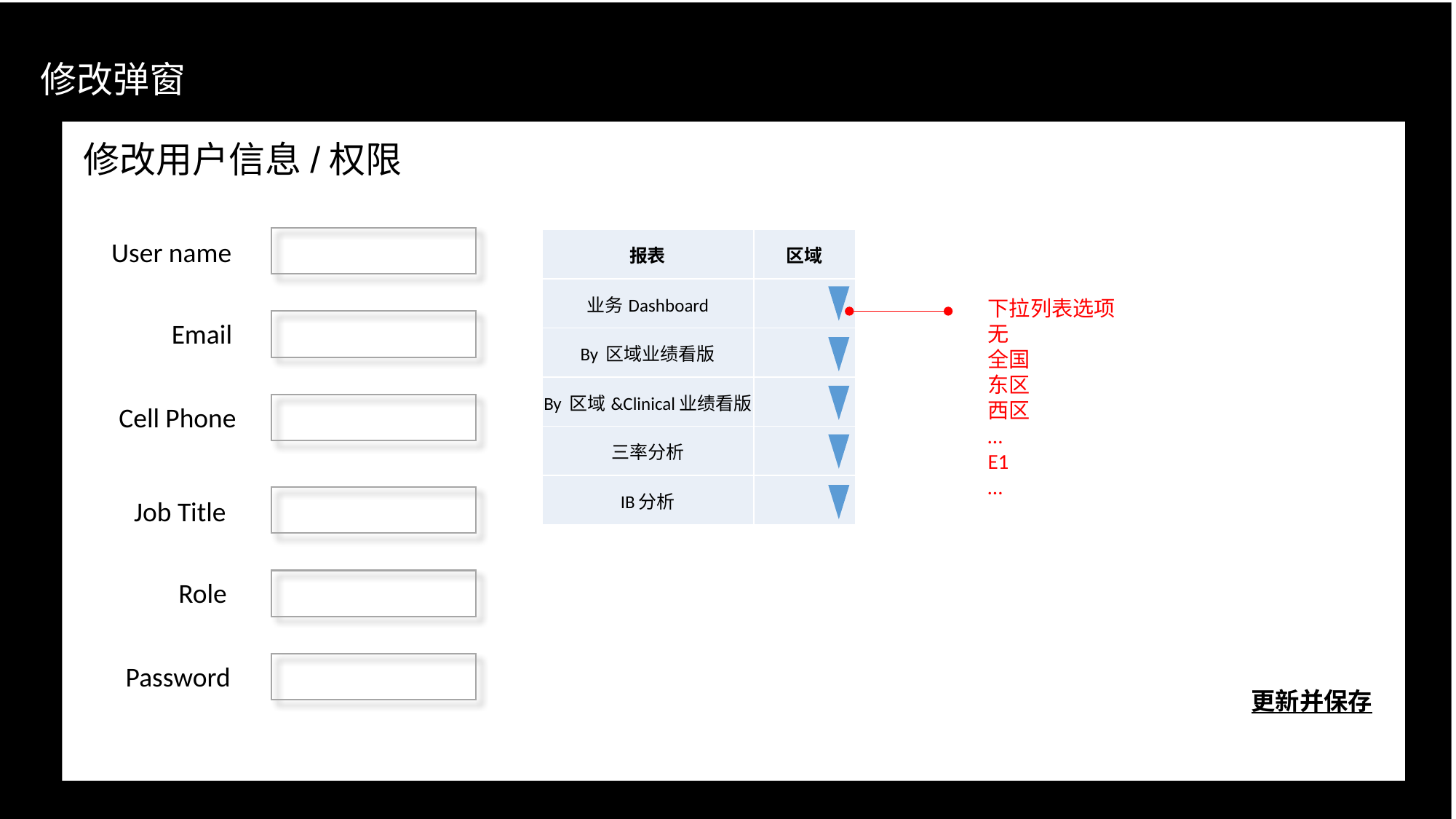

修改弹窗

修改用户信息/权限

User name
| 报表 | 区域 |
| --- | --- |
| 业务Dashboard |  |
| By 区域业绩看版 |  |
| By 区域&Clinical业绩看版 |  |
| 三率分析 |  |
| IB分析 |  |

下拉列表选项
无
全国
东区
西区
…
E1
…
Email

Cell Phone

Job Title
Role

Password

更新并保存